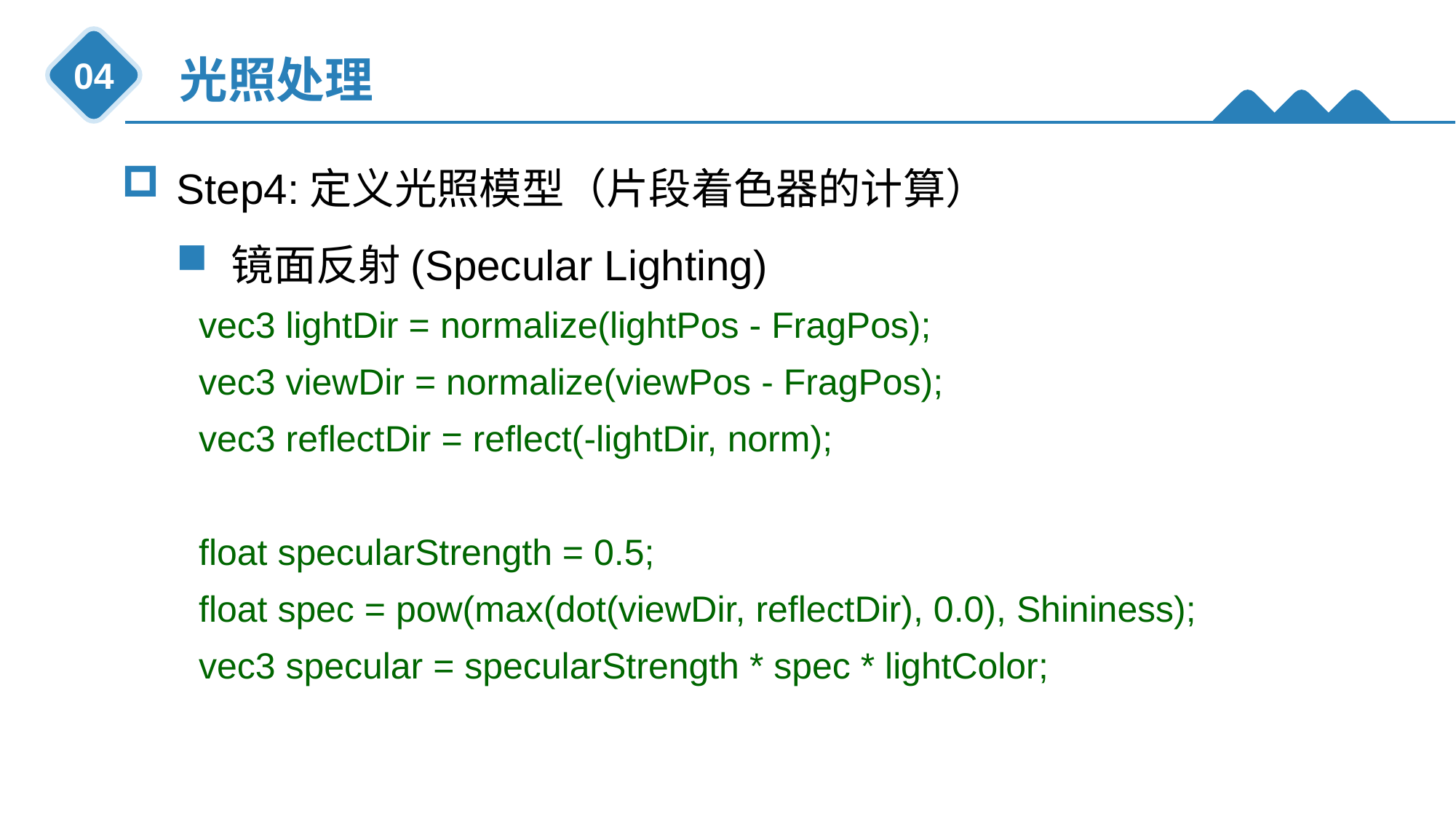

光照处理
04

Step4:定义光照模型（片段着色器的计算）
镜面反射(Specular Lighting)
  vec3 lightDir = normalize(lightPos - FragPos);
  vec3 viewDir = normalize(viewPos - FragPos);
  vec3 reflectDir = reflect(-lightDir, norm);

  float specularStrength = 0.5;
  float spec = pow(max(dot(viewDir, reflectDir), 0.0), Shininess);
  vec3 specular = specularStrength * spec * lightColor;